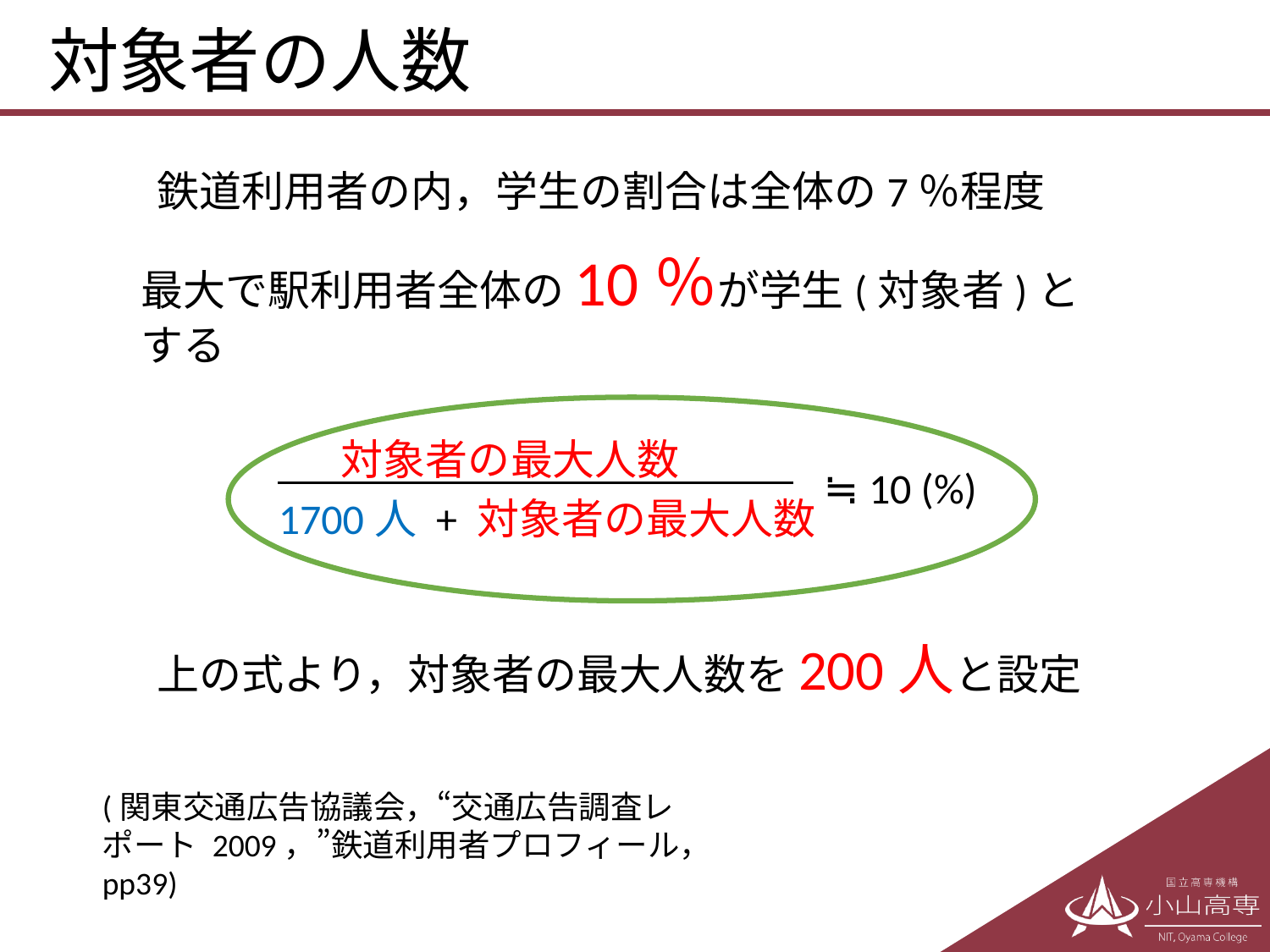

# 対象者の人数
鉄道利用者の内，学生の割合は全体の7％程度
最大で駅利用者全体の10％が学生(対象者)とする

対象者の最大人数
≒ 10 (%)
1700人 + 対象者の最大人数
上の式より，対象者の最大人数を200人と設定
(関東交通広告協議会，“交通広告調査レポート 2009，”鉄道利用者プロフィール，pp39)